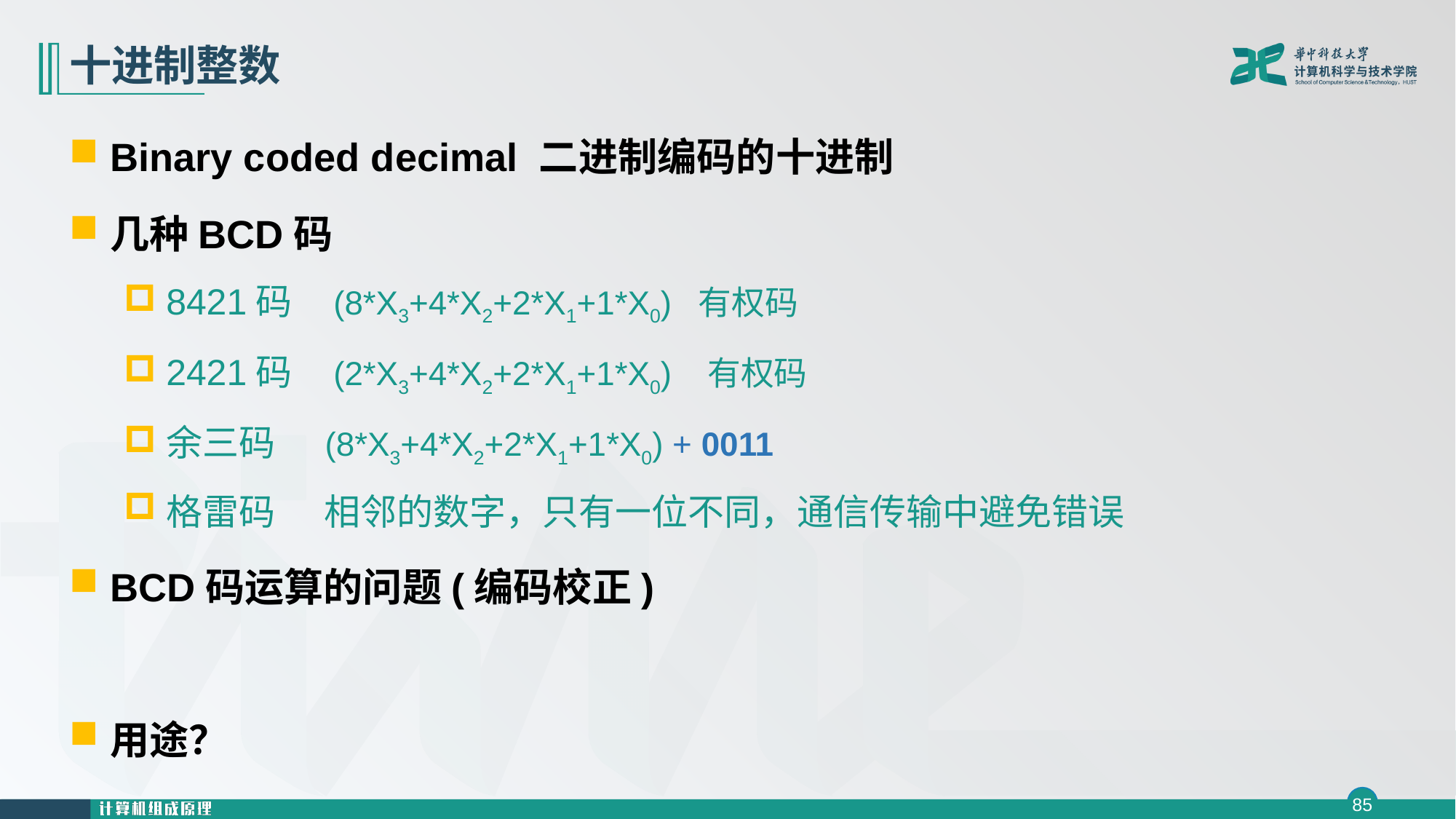

# 十进制整数
Binary coded decimal 二进制编码的十进制
几种BCD码
8421码    (8*X3+4*X2+2*X1+1*X0)  有权码
2421码    (2*X3+4*X2+2*X1+1*X0)   有权码
余三码     (8*X3+4*X2+2*X1+1*X0) + 0011
格雷码      相邻的数字，只有一位不同，通信传输中避免错误
BCD码运算的问题(编码校正)

用途？